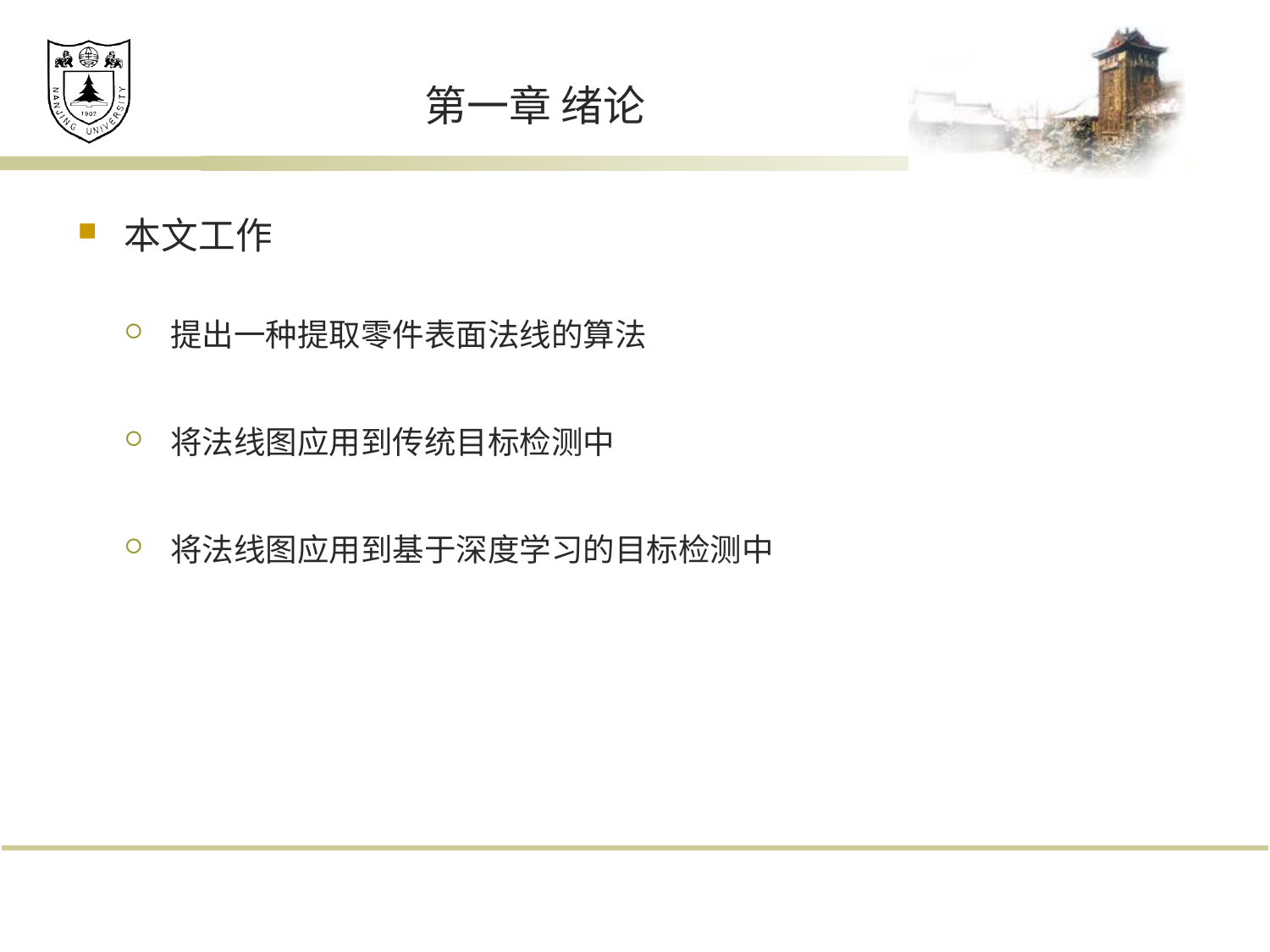

# 第一章 绪论
本文工作

提出一种提取零件表面法线的算法

将法线图应用到传统目标检测中

将法线图应用到基于深度学习的目标检测中